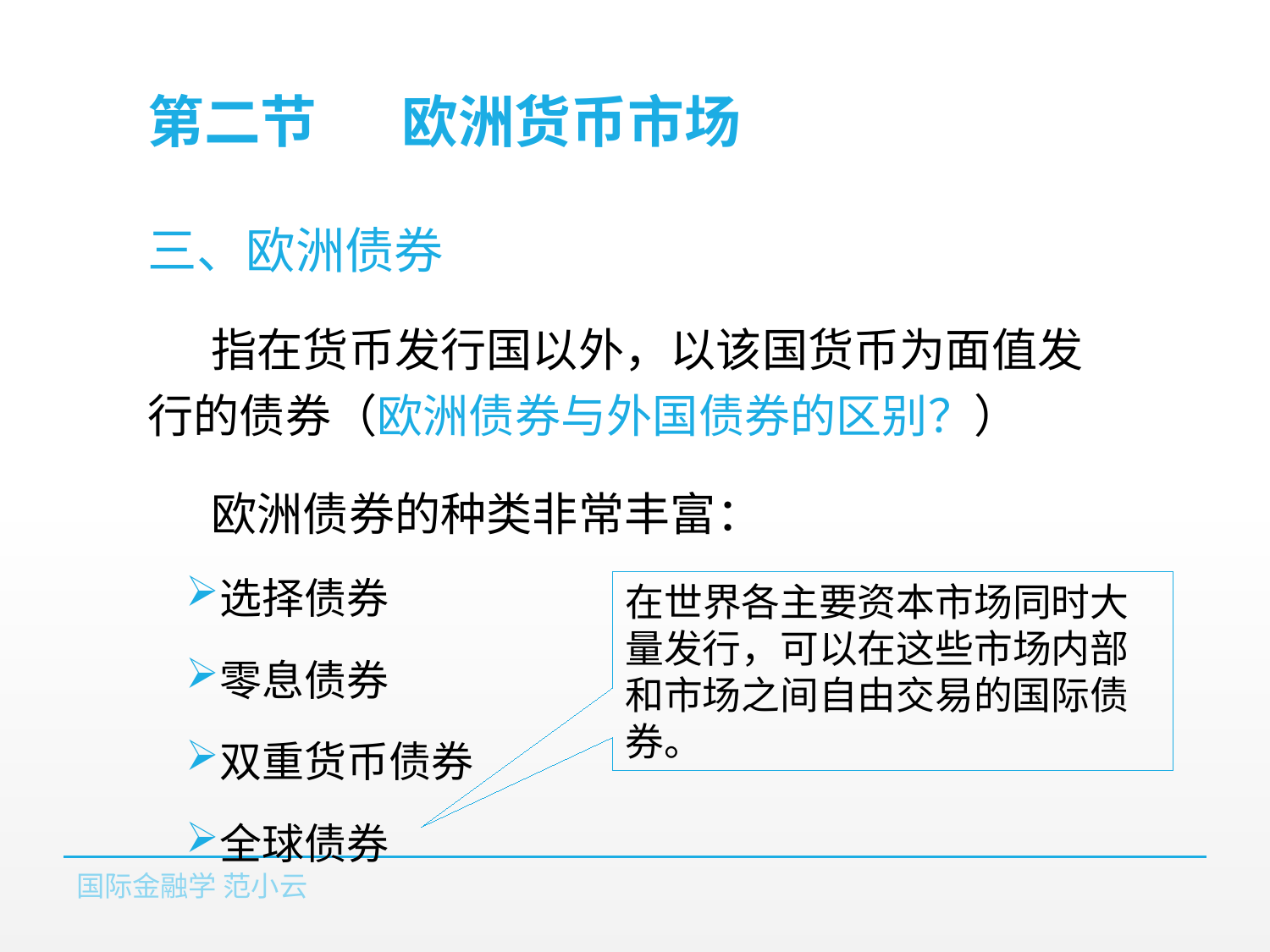

# 第二节	欧洲货币市场
三、欧洲债券
指在货币发行国以外，以该国货币为面值发行的债券（欧洲债券与外国债券的区别？）
欧洲债券的种类非常丰富：
选择债券
零息债券
双重货币债券
全球债券
在世界各主要资本市场同时大量发行，可以在这些市场内部和市场之间自由交易的国际债券。
国际金融学 范小云